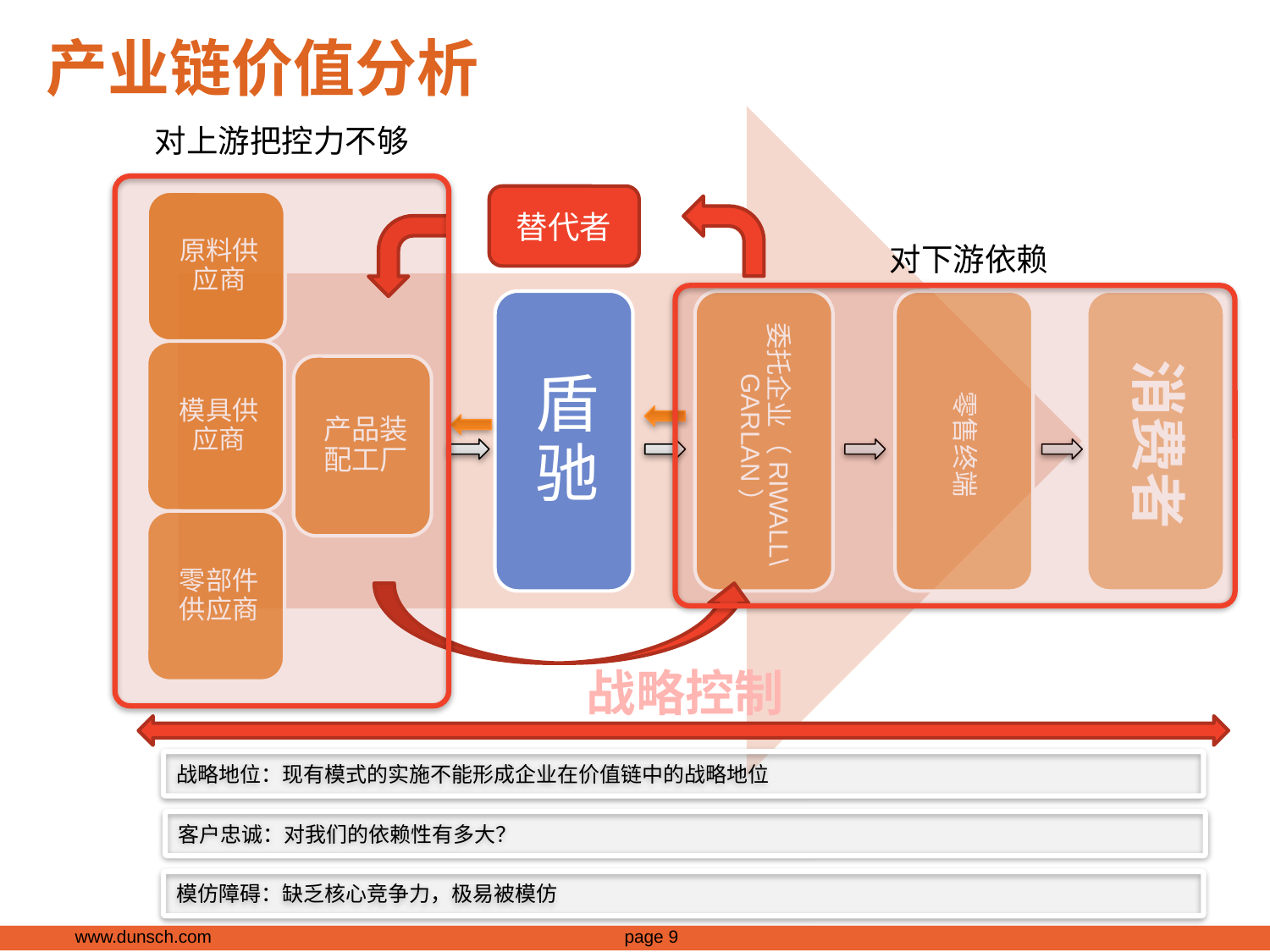

# 产业链价值分析
原料供应商
模具供应商
零部件供应商
产品装配工厂
盾驰
委托企业（RIWALL\GARLAN）
零售终端
消费者
对上游把控力不够

替代者

对下游依赖

战略控制

战略地位：现有模式的实施不能形成企业在价值链中的战略地位
客户忠诚：对我们的依赖性有多大？
模仿障碍：缺乏核心竞争力，极易被模仿